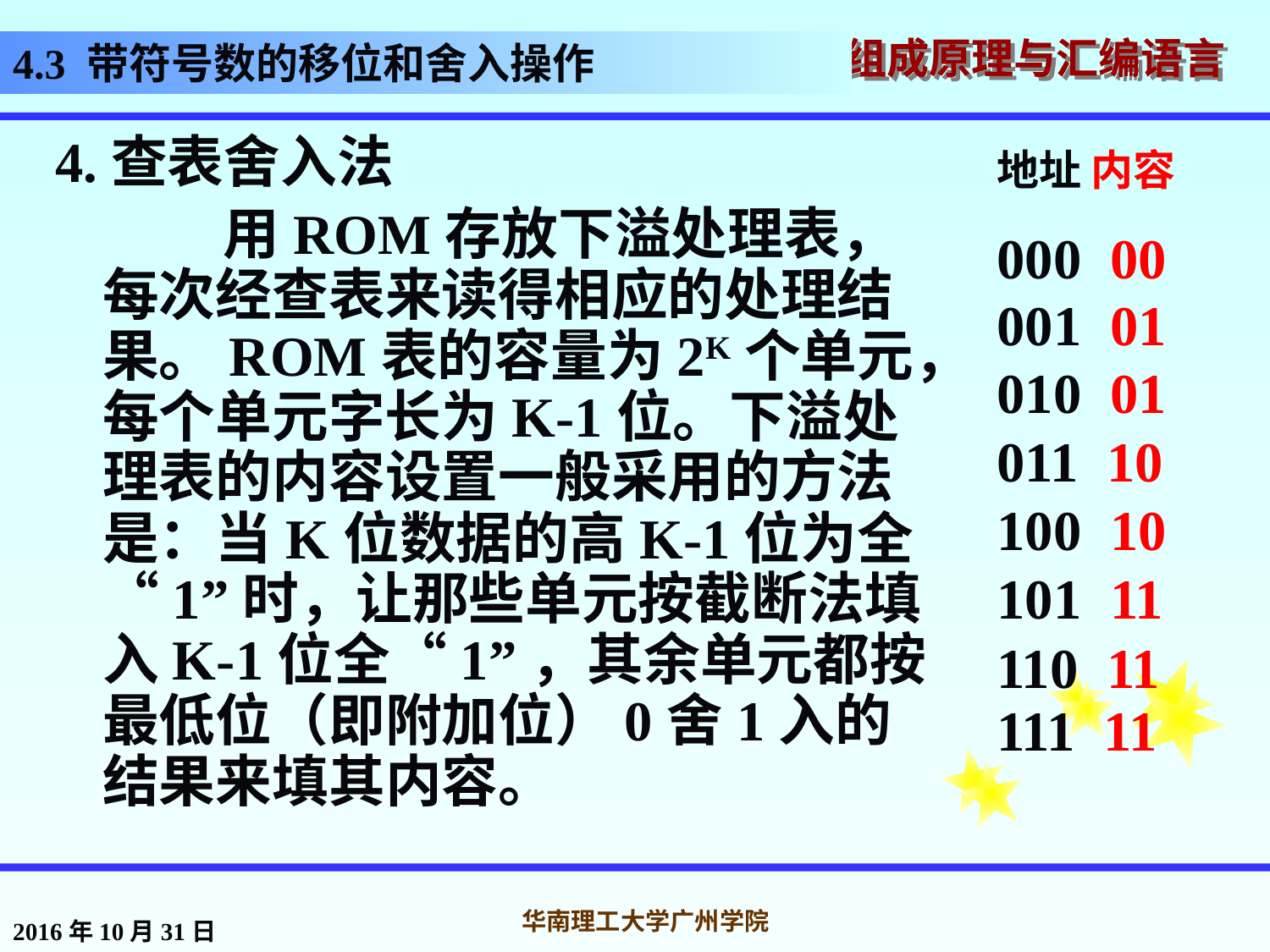

# 4.3 带符号数的移位和舍入操作
4.查表舍入法
            用ROM存放下溢处理表，每次经查表来读得相应的处理结果。ROM表的容量为2K个单元，每个单元字长为K-1位。下溢处理表的内容设置一般采用的方法是：当K位数据的高K-1位为全“1”时，让那些单元按截断法填入K-1位全“1”，其余单元都按最低位（即附加位）0舍1入的结果来填其内容。
地址 内容
000  00
001  01
010  01
011  10
100  10
101  11
  11
111  11
2016年10月31日
华南理工大学广州学院